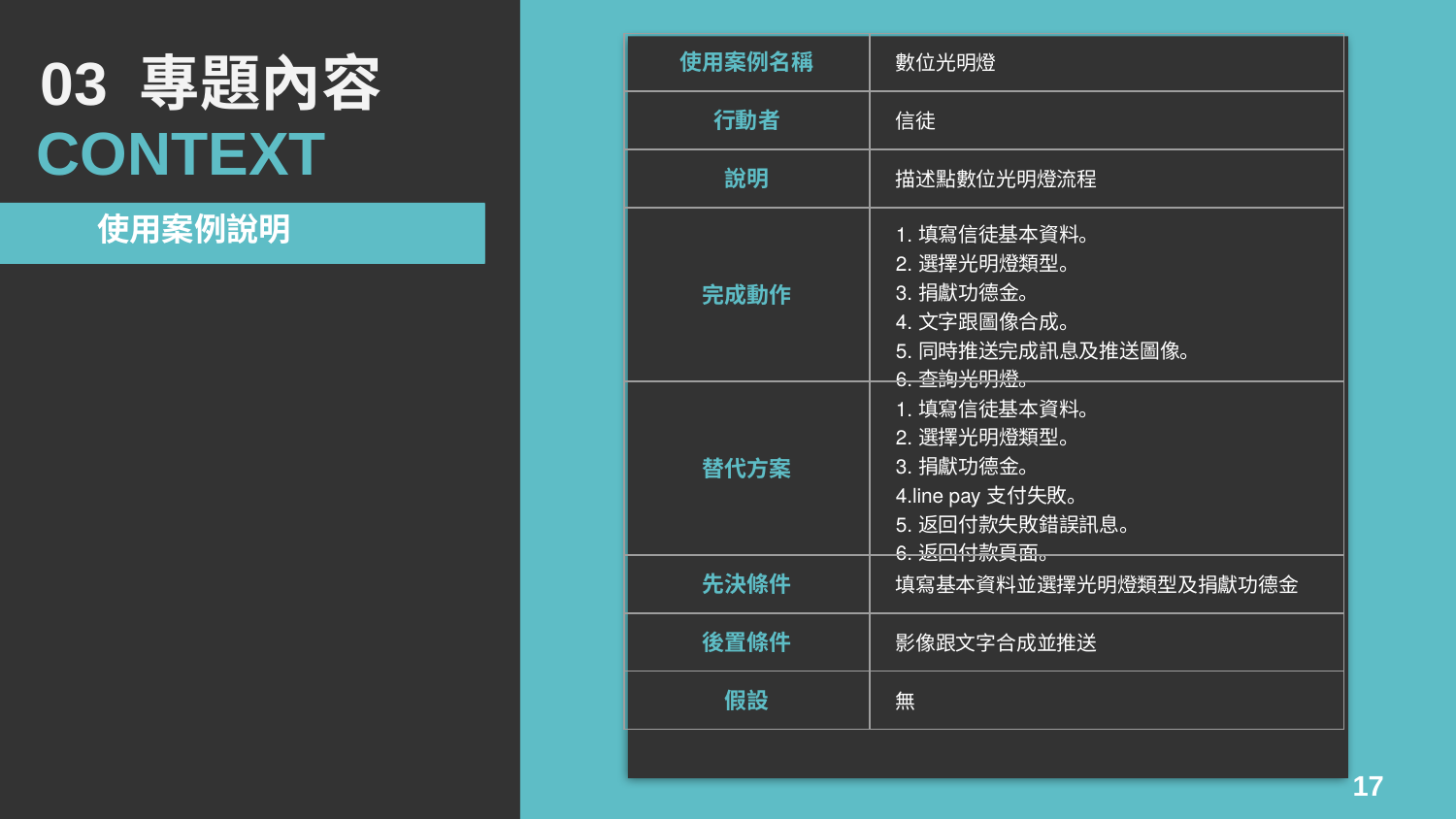

03 專題內容
| 使用案例名稱 | 數位光明燈 |
| --- | --- |
| 行動者 | 信徒 |
| 說明 | 描述點數位光明燈流程 |
| 完成動作 | 1.填寫信徒基本資料。 2.選擇光明燈類型。 3.捐獻功德金。 4.文字跟圖像合成。 5.同時推送完成訊息及推送圖像。 6.查詢光明燈。 |
| 替代方案 | 1.填寫信徒基本資料。 2.選擇光明燈類型。 3.捐獻功德金。 4.line pay支付失敗。 5.返回付款失敗錯誤訊息。 6.返回付款頁面。 |
| 先決條件 | 填寫基本資料並選擇光明燈類型及捐獻功德金 |
| 後置條件 | 影像跟文字合成並推送 |
| 假設 | 無 |

CONTEXT
使用案例說明

17
17